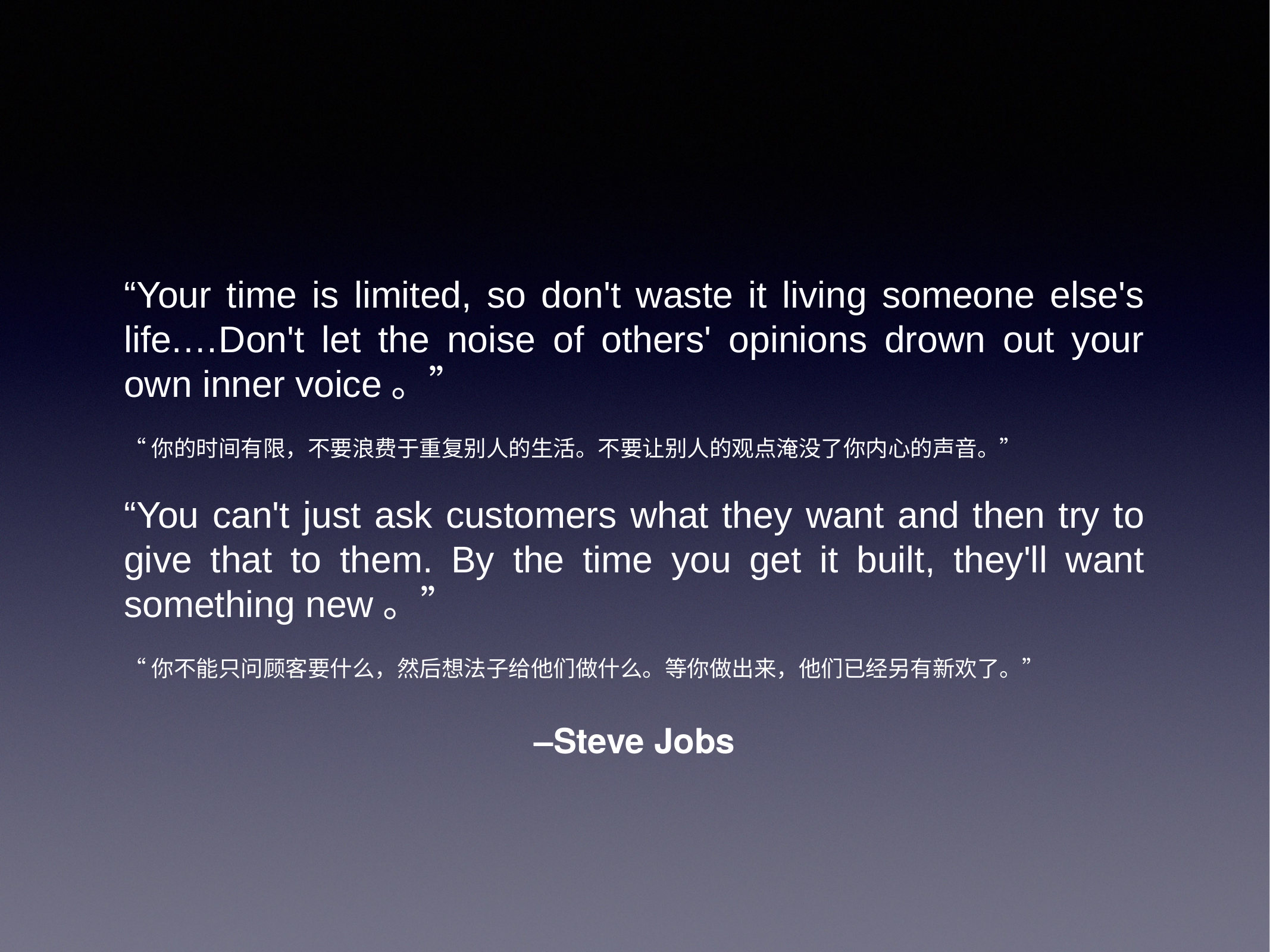

“Your time is limited, so don't waste it living someone else's life.…Don't let the noise of others' opinions drown out your own inner voice。”
“你的时间有限，不要浪费于重复别人的生活。不要让别人的观点淹没了你内心的声音。”
“You can't just ask customers what they want and then try to give that to them. By the time you get it built, they'll want something new。”
“你不能只问顾客要什么，然后想法子给他们做什么。等你做出来，他们已经另有新欢了。”
–Steve Jobs